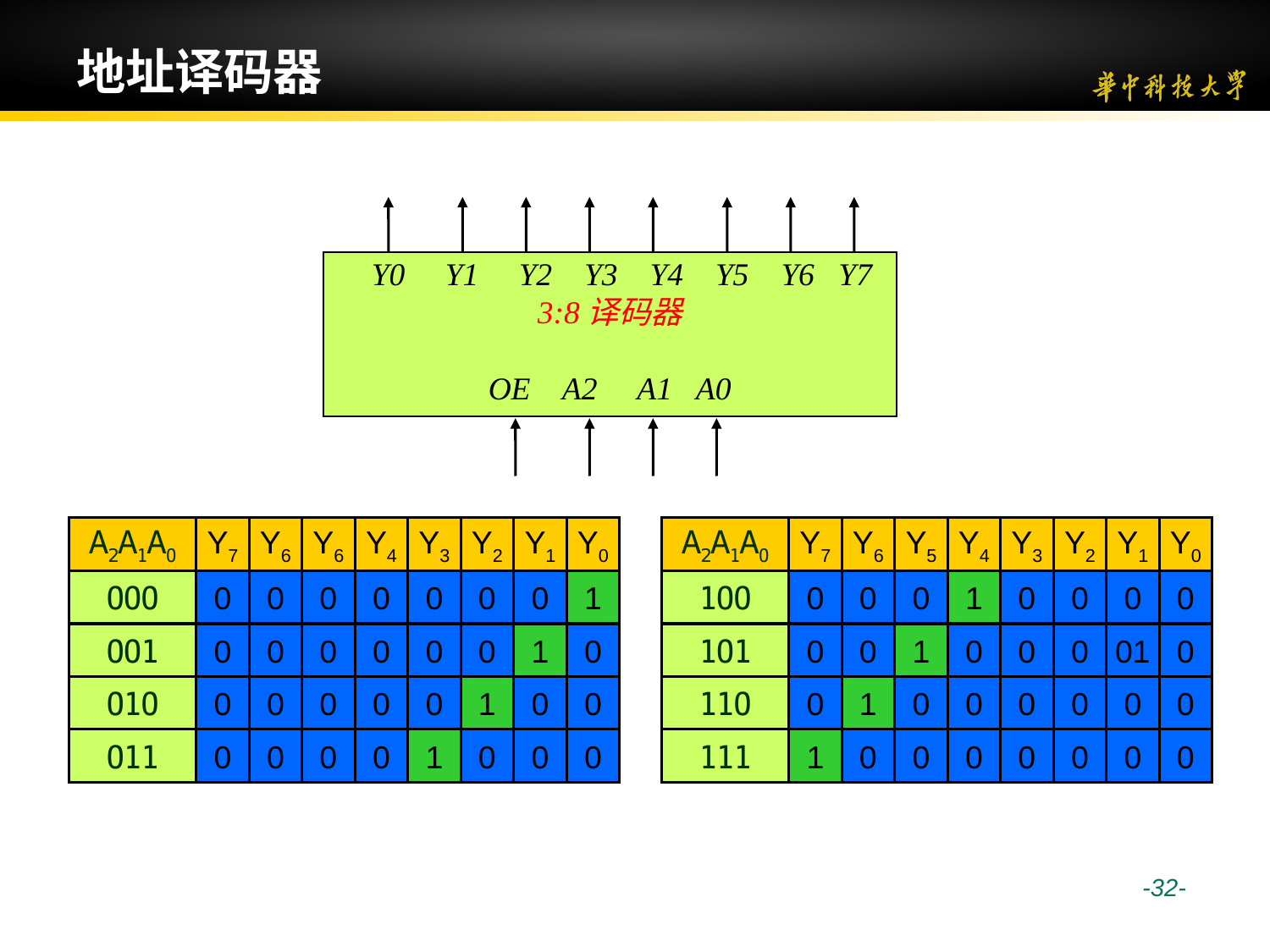

# 地址译码器

   Y0     Y1     Y2    Y3    Y4    Y5    Y6   Y7
3:8译码器

OE    A2     A1   A0

A2A1A0
Y7
Y6
Y6
Y4
Y3
Y2
Y1
Y0
A2A1A0
Y7
Y6
Y5
Y4
Y3
Y2
Y1
Y0
000
0
0
0
0
0
0
0
1
100
0
0
0
1
0
0
0
0
001
0
0
0
0
0
0
1
0
101
0
0
1
0
0
0
01
0
010
0
0
0
0
0
1
0
0
110
0
1
0
0
0
0
0
0
011
0
0
0
0
1
0
0
0
111
1
0
0
0
0
0
0
0
 -32-